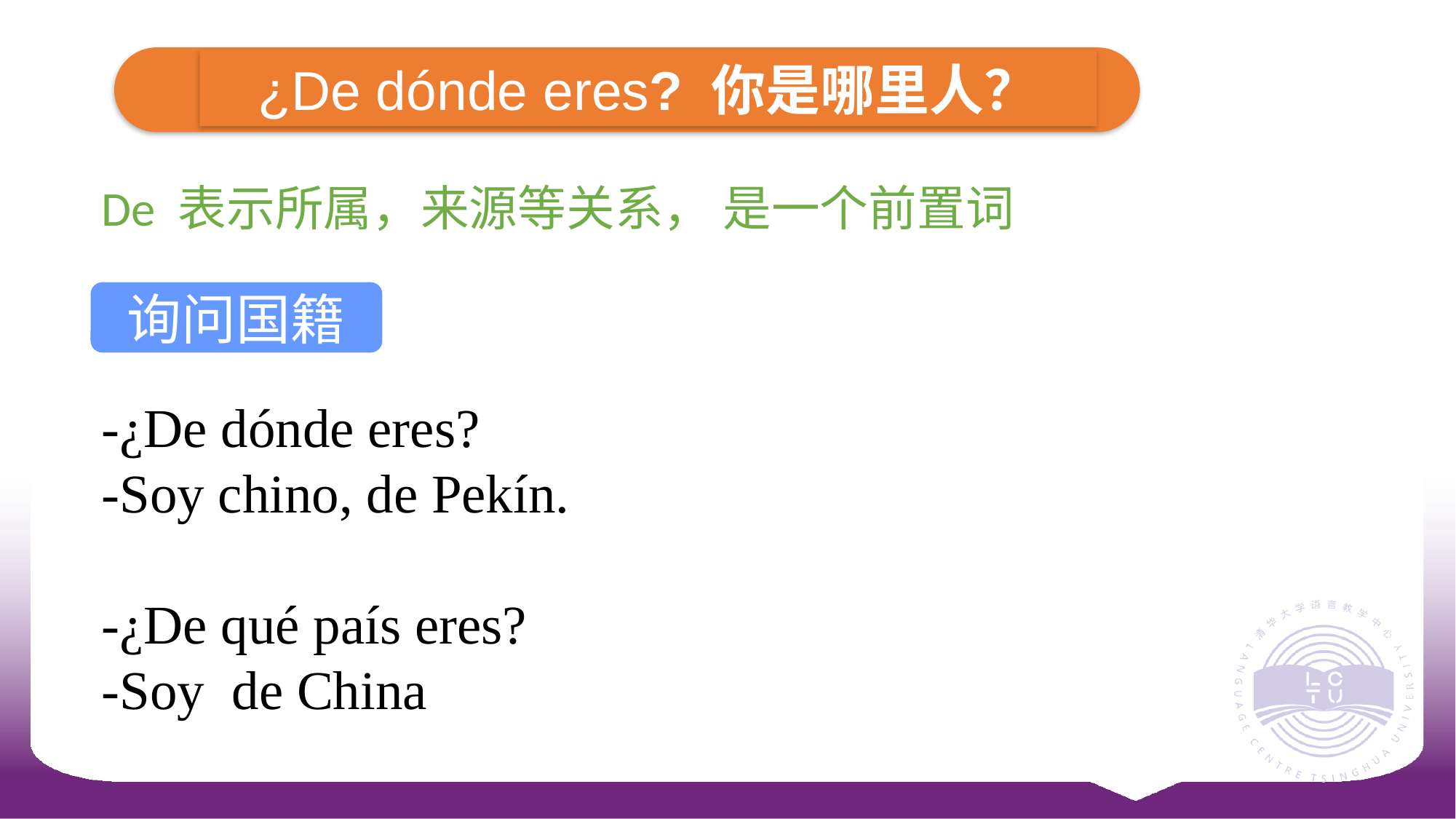

¿De dónde eres? 你是哪里人？
De 表示所属，来源等关系， 是一个前置词

-¿De dónde eres?
-Soy chino, de Pekín.

-¿De qué país eres?
-Soy  de China

询问国籍